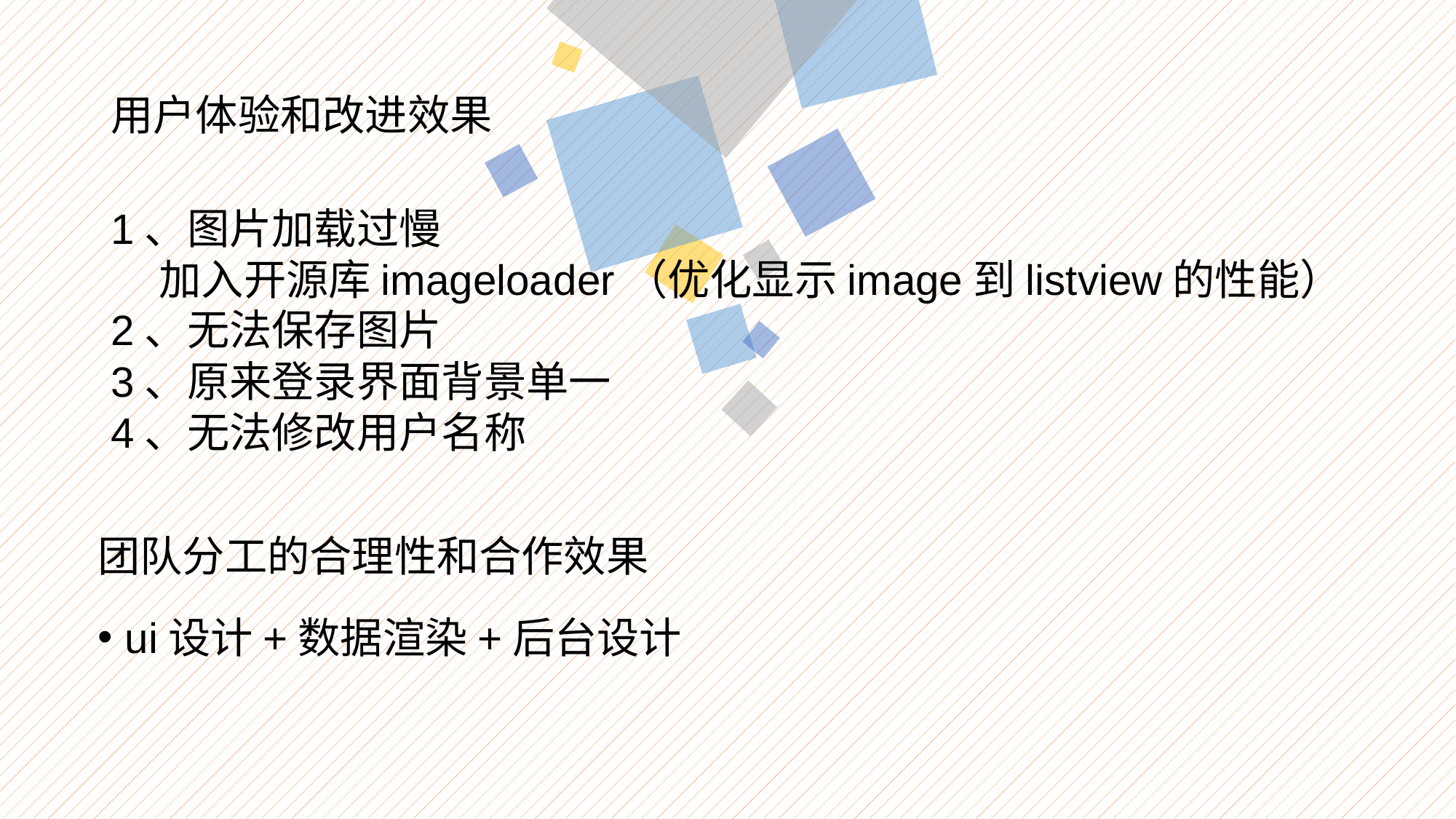

# 用户体验和改进效果
1、图片加载过慢
    加入开源库imageloader（优化显示image到listview的性能）
2、无法保存图片
3、原来登录界面背景单一
4、无法修改用户名称
团队分工的合理性和合作效果
ui设计+数据渲染+后台设计